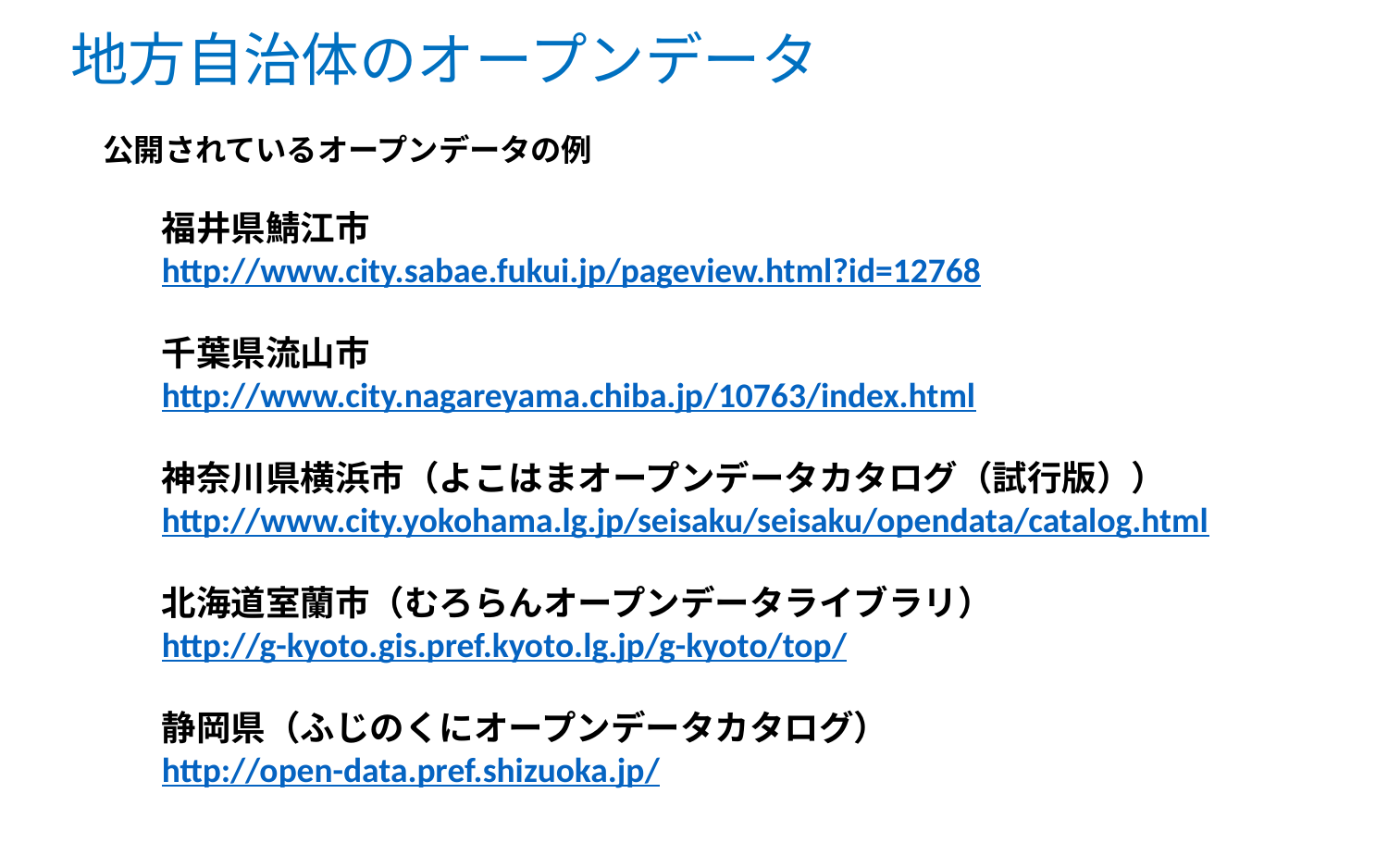

# 地方自治体のオープンデータ
公開されているオープンデータの例
福井県鯖江市
http://www.city.sabae.fukui.jp/pageview.html?id=12768

千葉県流山市
http://www.city.nagareyama.chiba.jp/10763/index.html

神奈川県横浜市（よこはまオープンデータカタログ（試行版））
http://www.city.yokohama.lg.jp/seisaku/seisaku/opendata/catalog.html

北海道室蘭市（むろらんオープンデータライブラリ）
http://g-kyoto.gis.pref.kyoto.lg.jp/g-kyoto/top/

静岡県（ふじのくにオープンデータカタログ）
http://open-data.pref.shizuoka.jp/